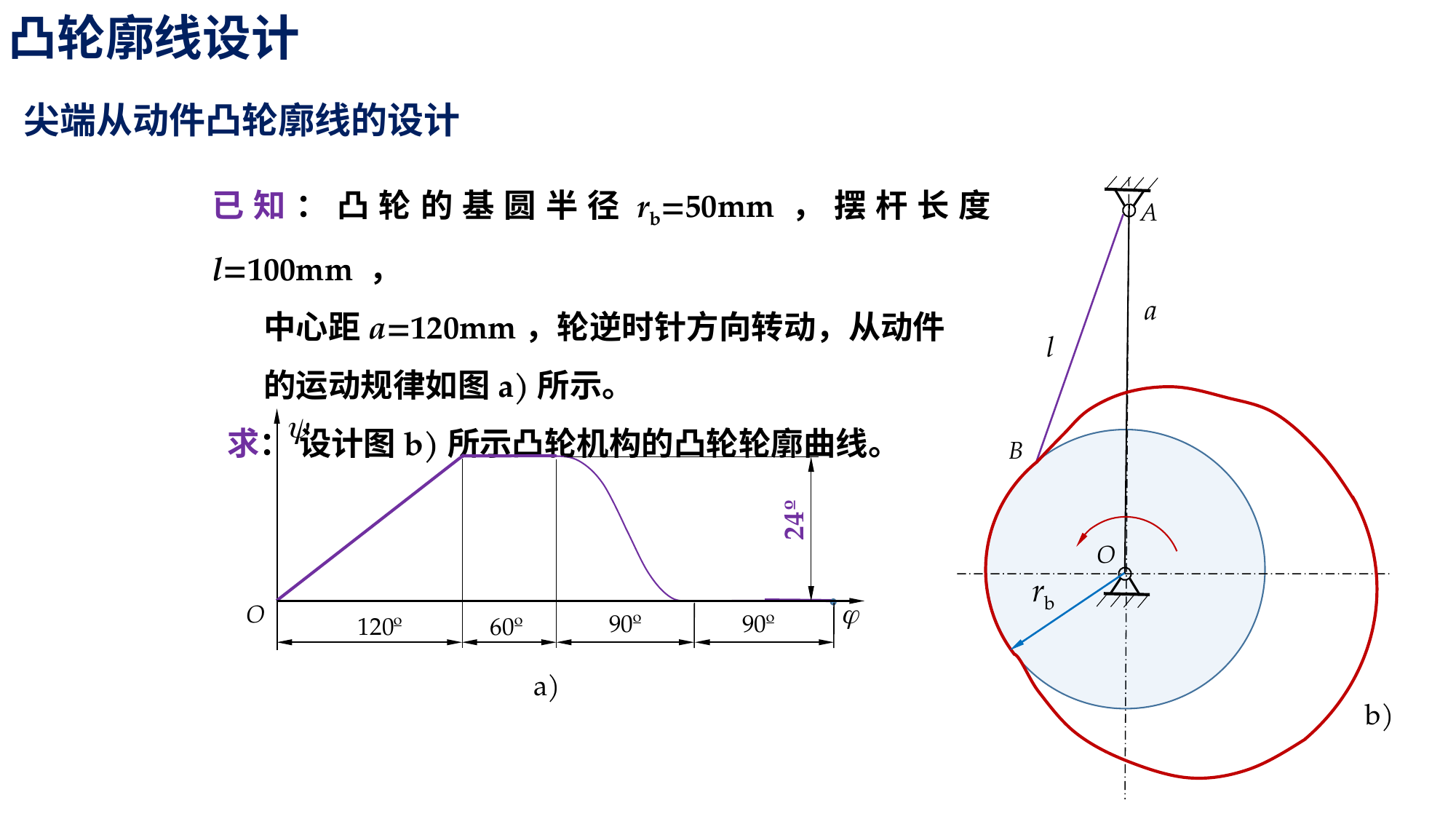

凸轮廓线设计

尖端从动件凸轮廓线的设计
已知：凸轮的基圆半径rb=50mm，摆杆长度l=100mm ，
      中心距a=120mm，轮逆时针方向转动，从动件
      的运动规律如图a)所示。
 求： 设计图b)所示凸轮机构的凸轮轮廓曲线。

A
a
l

B

O
rb

ψ

24º
ϕ
O

90º
90º
120º
60º
a)
b)